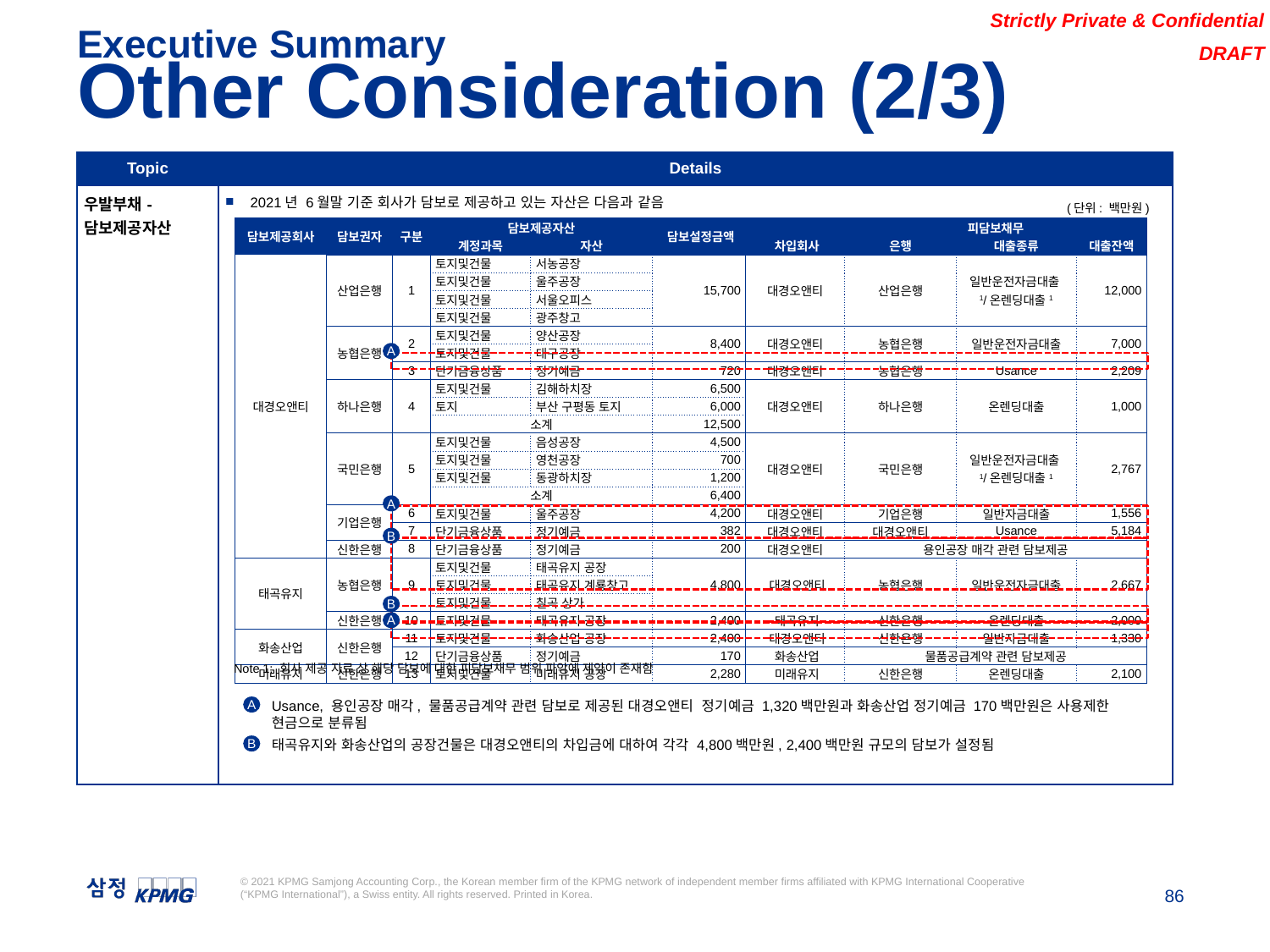

Executive Summary
Other Consideration (2/3)
| Topic | Details |
| --- | --- |
| 우발부채-담보제공자산 | 2021년 6월말 기준 회사가 담보로 제공하고 있는 자산은 다음과 같음 |
(단위: 백만원)
| 담보제공회사 | 담보권자 | 구분 | 담보제공자산 |  | 담보설정금액 |  | 피담보채무 |  |  |
| --- | --- | --- | --- | --- | --- | --- | --- | --- | --- |
|  |  |  | 계정과목 | 자산 |  | 차입회사 | 은행 | 대출종류 | 대출잔액 |
| 대경오앤티 | 산업은행 | 1 | 토지및건물 | 서농공장 | 15,700 | 대경오앤티 | 산업은행 | 일반운전자금대출1/온렌딩대출1 | 12,000 |
|  |  |  | 토지및건물 | 울주공장 |  |  |  |  |  |
|  |  |  | 토지및건물 | 서울오피스 |  |  |  |  |  |
|  |  |  | 토지및건물 | 광주창고 |  |  |  |  |  |
|  | 농협은행 | 2 | 토지및건물 | 양산공장 | 8,400 | 대경오앤티 | 농협은행 | 일반운전자금대출 | 7,000 |
|  |  |  | 토지및건물 | 대구공장 |  |  |  |  |  |
|  |  | 3 | 단기금융상품 | 정기예금 | 720 | 대경오앤티 | 농협은행 | Usance | 2,209 |
|  | 하나은행 | 4 | 토지및건물 | 김해하치장 | 6,500 | 대경오앤티 | 하나은행 | 온렌딩대출 | 1,000 |
|  |  |  | 토지 | 부산 구평동 토지 | 6,000 |  |  |  |  |
|  |  |  | 소계 |  | 12,500 |  |  |  |  |
|  | 국민은행 | 5 | 토지및건물 | 음성공장 | 4,500 | 대경오앤티 | 국민은행 | 일반운전자금대출1/온렌딩대출1 | 2,767 |
|  |  |  | 토지및건물 | 영천공장 | 700 |  |  |  |  |
|  |  |  | 토지및건물 | 동광하치장 | 1,200 |  |  |  |  |
|  |  |  | 소계 |  | 6,400 |  |  |  |  |
|  | 기업은행 | 6 | 토지및건물 | 울주공장 | 4,200 | 대경오앤티 | 기업은행 | 일반자금대출 | 1,556 |
|  |  | 7 | 단기금융상품 | 정기예금 | 382 | 대경오앤티 | 대경오앤티 | Usance | 5,184 |
|  | 신한은행 | 8 | 단기금융상품 | 정기예금 | 200 | 대경오앤티 | 용인공장 매각 관련 담보제공 |  |  |
| 태곡유지 | 농협은행 | 9 | 토지및건물 | 태곡유지 공장 | 4,800 | 대경오앤티 | 농협은행 | 일반운전자금대출 | 2,667 |
|  |  |  | 토지및건물 | 태곡유지 계룡창고 |  |  |  |  |  |
|  |  |  | 토지및건물 | 칠곡 상가 |  |  |  |  |  |
|  | 신한은행 | 10 | 토지및건물 | 태곡유지 공장 | 2,400 | 태곡유지 | 신한은행 | 온렌딩대출 | 2,000 |
| 화송산업 | 신한은행 | 11 | 토지및건물 | 화송산업 공장 | 2,400 | 대경오앤티 | 신한은행 | 일반자금대출 | 1,330 |
|  |  | 12 | 단기금융상품 | 정기예금 | 170 | 화송산업 | 물품공급계약 관련 담보제공 |  |  |
| 미래유지 | 신한은행 | 13 | 토지및건물 | 미래유지 공장 | 2,280 | 미래유지 | 신한은행 | 온렌딩대출 | 2,100 |
A

A

B

B

A

Note 1: 회사 제공 자료 상 해당 담보에 대한 피담보채무 범위 파악에 제약이 존재함
A
Usance, 용인공장 매각, 물품공급계약 관련 담보로 제공된 대경오앤티  정기예금 1,320백만원과 화송산업 정기예금 170백만원은 사용제한 현금으로 분류됨
태곡유지와 화송산업의 공장건물은 대경오앤티의 차입금에 대하여 각각 4,800백만원, 2,400백만원 규모의 담보가 설정됨

B